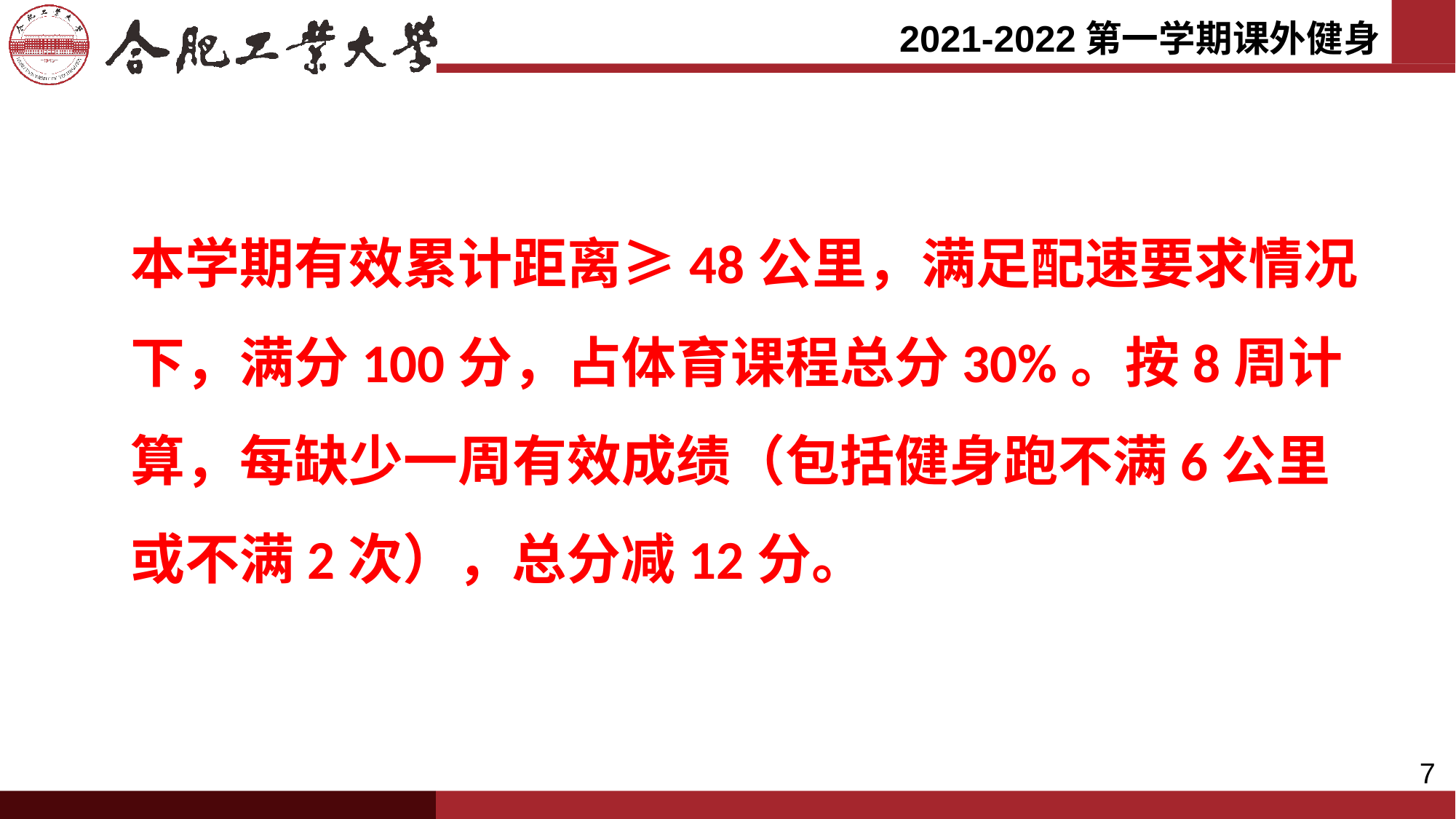

2021-2022第一学期课外健身
本学期有效累计距离≥48公里，满足配速要求情况下，满分100分，占体育课程总分30%。按8周计算，每缺少一周有效成绩（包括健身跑不满6公里或不满2次），总分减12分。